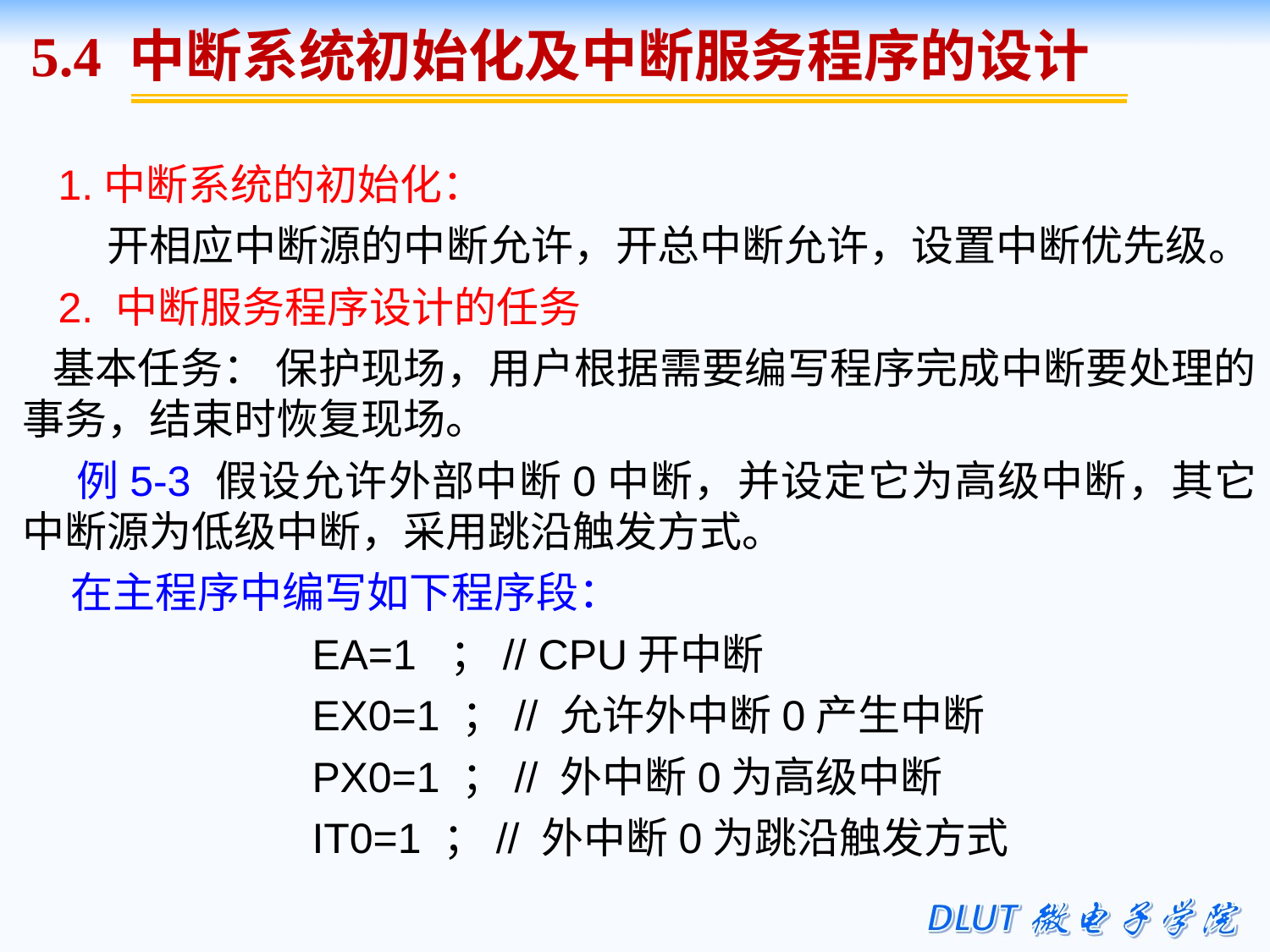

5.4 中断系统初始化及中断服务程序的设计
   1.中断系统的初始化：
开相应中断源的中断允许，开总中断允许，设置中断优先级。
   2. 中断服务程序设计的任务
  基本任务： 保护现场，用户根据需要编写程序完成中断要处理的事务，结束时恢复现场。
    例5-3 假设允许外部中断0中断，并设定它为高级中断，其它中断源为低级中断，采用跳沿触发方式。
    在主程序中编写如下程序段：
  		   EA=1  ；// CPU开中断
  		   EX0=1 ；// 允许外中断0产生中断
  		   PX0=1 ；// 外中断0为高级中断
  		   IT0=1 ；// 外中断0为跳沿触发方式